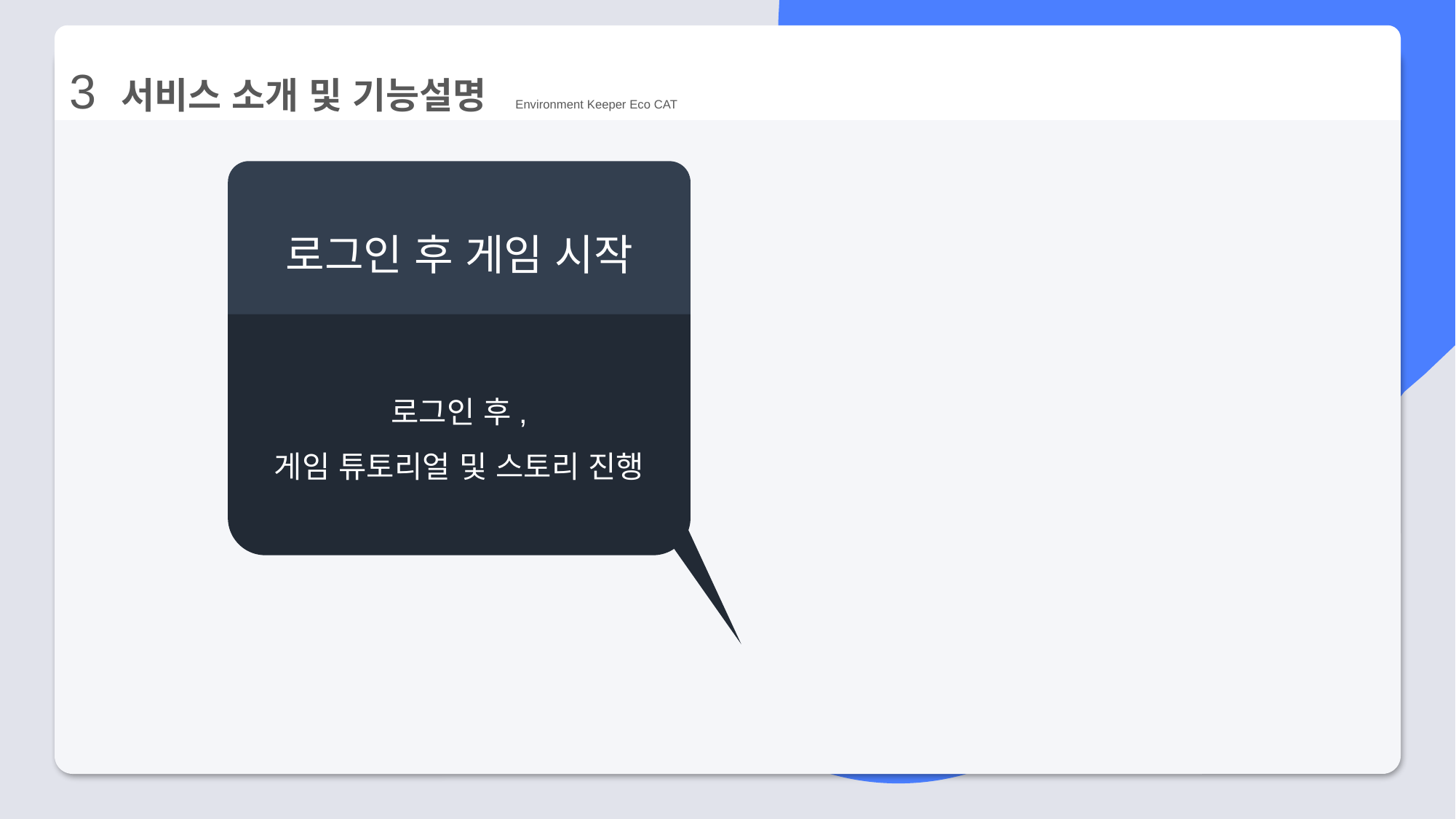

3 서비스 소개 및 기능설명  Environment Keeper Eco CAT

로그인 후 게임 시작
로그인 후,
게임 튜토리얼 및 스토리 진행